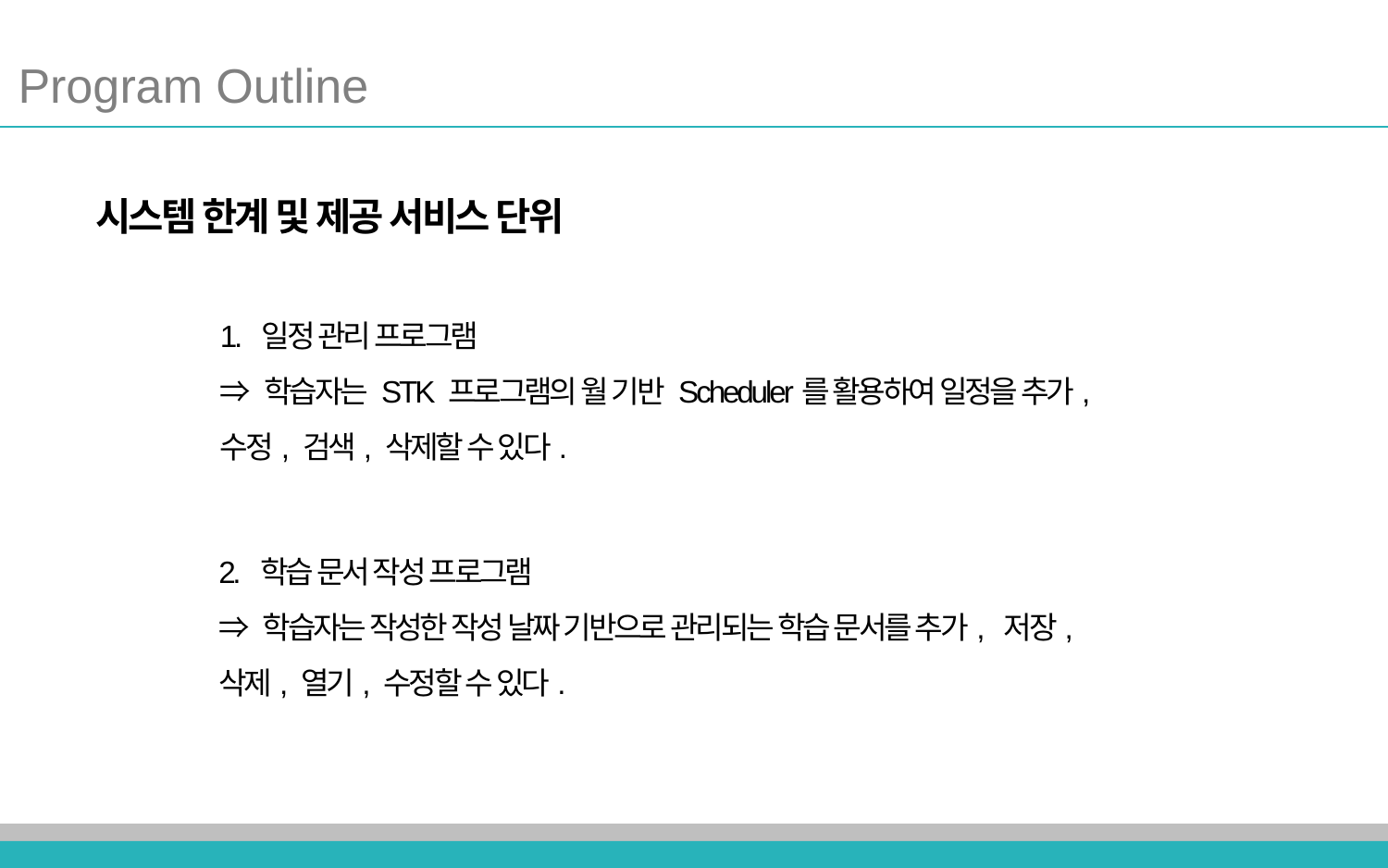

Program Outline
시스템 한계 및 제공 서비스 단위
1.  일정 관리 프로그램
⇒ 학습자는 STK 프로그램의 월 기반 Scheduler를 활용하여 일정을 추가, 수정, 검색, 삭제할 수 있다.
2.  학습 문서 작성 프로그램
⇒ 학습자는 작성한 작성 날짜 기반으로 관리되는 학습 문서를 추가,  저장, 삭제, 열기, 수정할 수 있다.